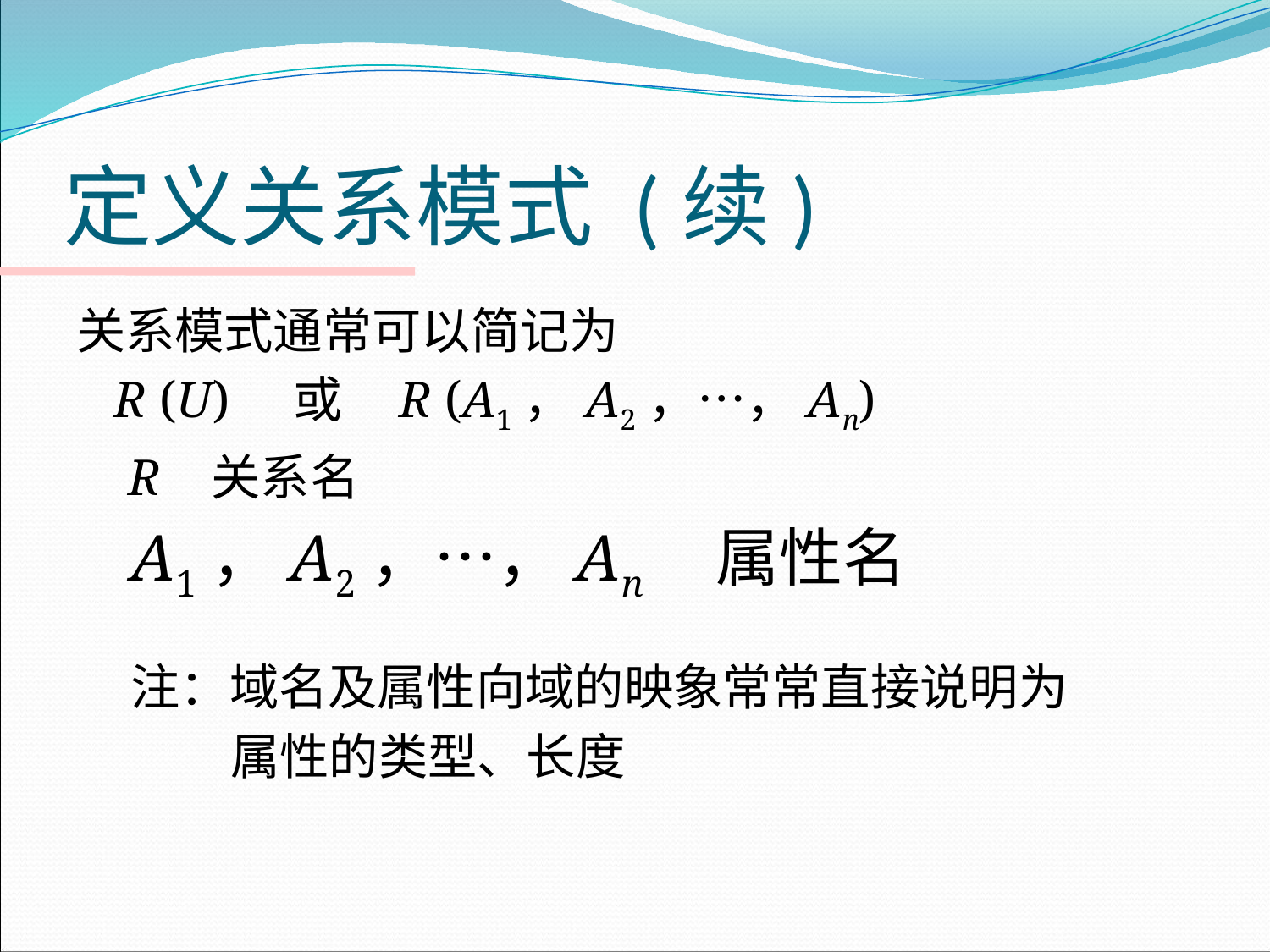

# 定义关系模式 (续)
关系模式通常可以简记为
 	R (U)    或    R (A1，A2，…，An)
    R   关系名
A1，A2，…，An      属性名
注：域名及属性向域的映象常常直接说明为
        属性的类型、长度

131